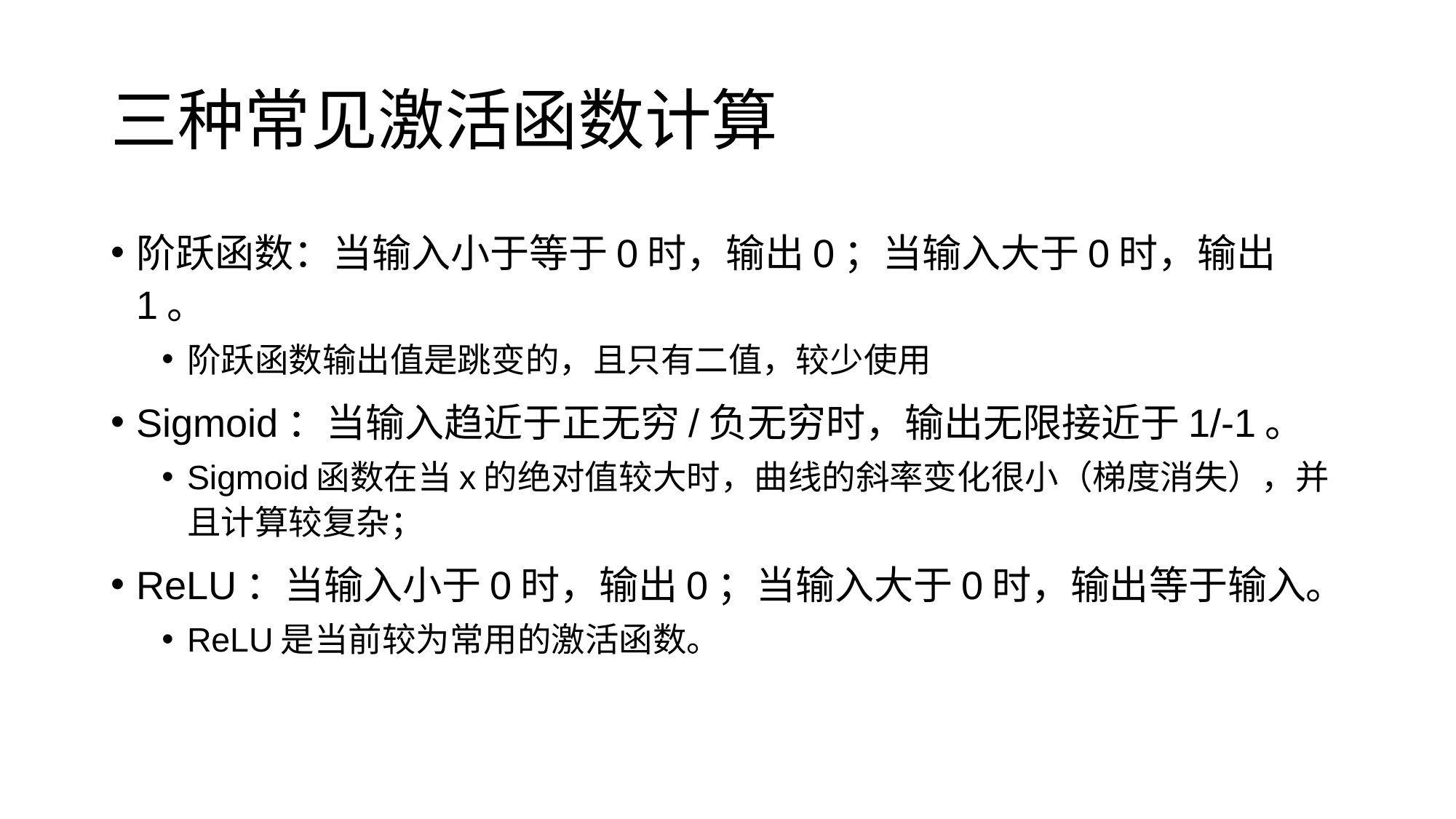

# 三种常见激活函数计算
阶跃函数：当输入小于等于0时，输出0；当输入大于0时，输出1。
阶跃函数输出值是跳变的，且只有二值，较少使用
Sigmoid：当输入趋近于正无穷/负无穷时，输出无限接近于1/-1。
Sigmoid函数在当x的绝对值较大时，曲线的斜率变化很小（梯度消失），并且计算较复杂；
ReLU：当输入小于0时，输出0；当输入大于0时，输出等于输入。
ReLU是当前较为常用的激活函数。